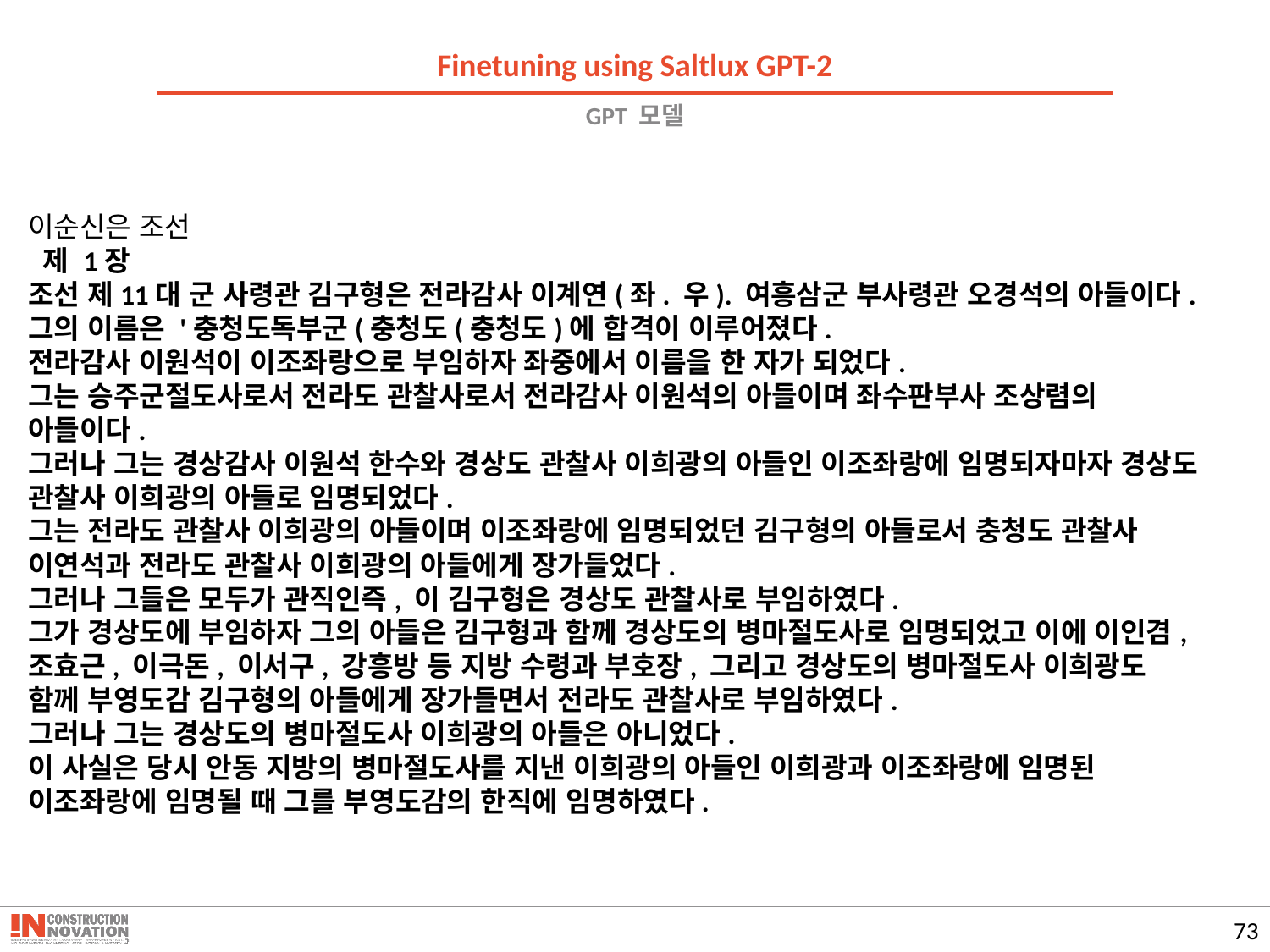

Finetuning using Saltlux GPT-2
# GPT 모델

이순신은 조선
 제 1장
조선 제11대 군 사령관 김구형은 전라감사 이계연(좌. 우). 여흥삼군 부사령관 오경석의 아들이다.
그의 이름은 '충청도독부군(충청도(충청도)에 합격이 이루어졌다.
전라감사 이원석이 이조좌랑으로 부임하자 좌중에서 이름을 한 자가 되었다.
그는 승주군절도사로서 전라도 관찰사로서 전라감사 이원석의 아들이며 좌수판부사 조상렴의 아들이다.
그러나 그는 경상감사 이원석 한수와 경상도 관찰사 이희광의 아들인 이조좌랑에 임명되자마자 경상도 관찰사 이희광의 아들로 임명되었다.
그는 전라도 관찰사 이희광의 아들이며 이조좌랑에 임명되었던 김구형의 아들로서 충청도 관찰사 이연석과 전라도 관찰사 이희광의 아들에게 장가들었다.
그러나 그들은 모두가 관직인즉, 이 김구형은 경상도 관찰사로 부임하였다.
그가 경상도에 부임하자 그의 아들은 김구형과 함께 경상도의 병마절도사로 임명되었고 이에 이인겸, 조효근, 이극돈, 이서구, 강흥방 등 지방 수령과 부호장, 그리고 경상도의 병마절도사 이희광도 함께 부영도감 김구형의 아들에게 장가들면서 전라도 관찰사로 부임하였다.
그러나 그는 경상도의 병마절도사 이희광의 아들은 아니었다.
이 사실은 당시 안동 지방의 병마절도사를 지낸 이희광의 아들인 이희광과 이조좌랑에 임명된 이조좌랑에 임명될 때 그를 부영도감의 한직에 임명하였다.